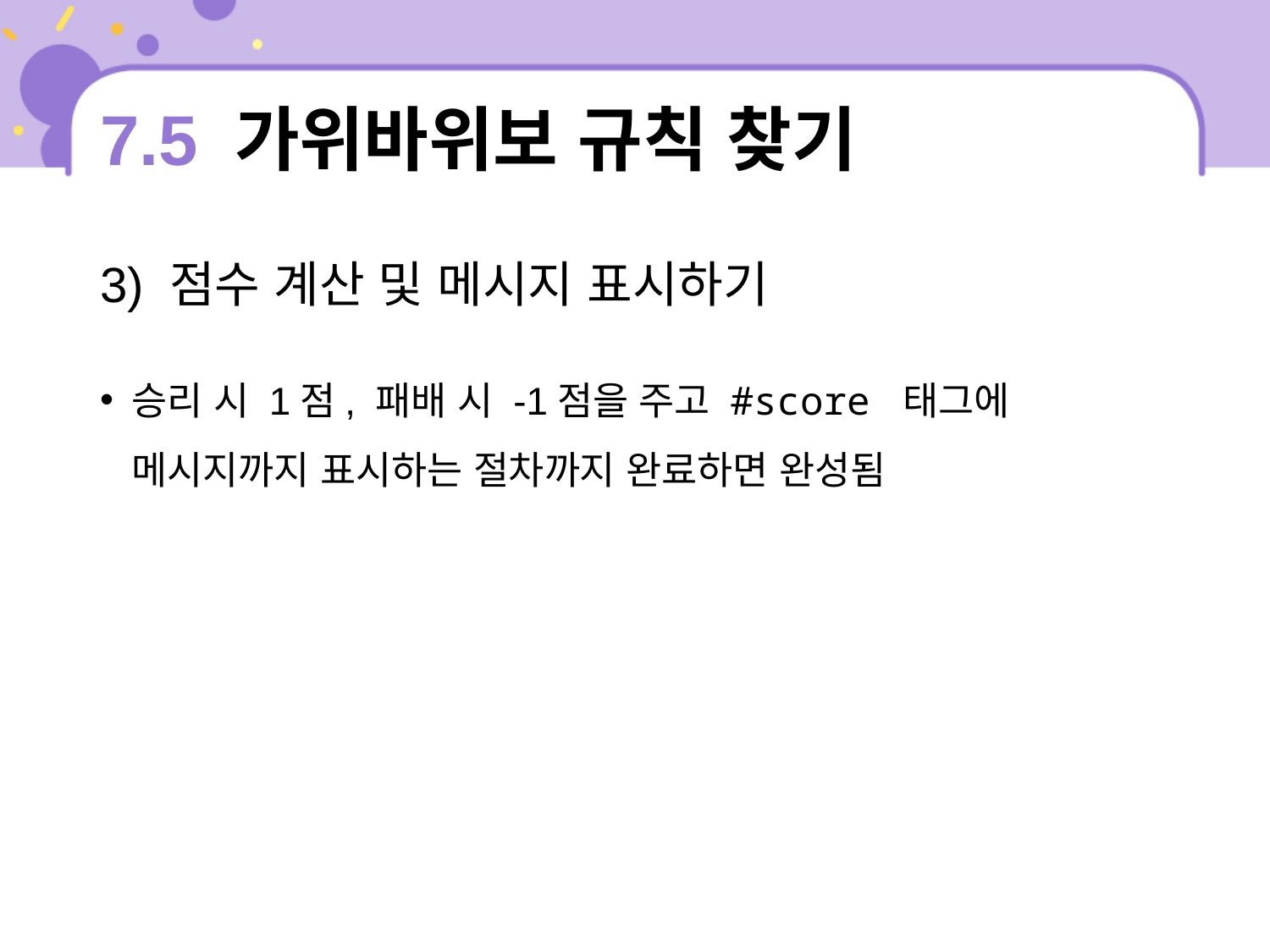

# 7.5 가위바위보 규칙 찾기
3) 점수 계산 및 메시지 표시하기
승리 시 1점, 패배 시 -1점을 주고 #score 태그에 메시지까지 표시하는 절차까지 완료하면 완성됨